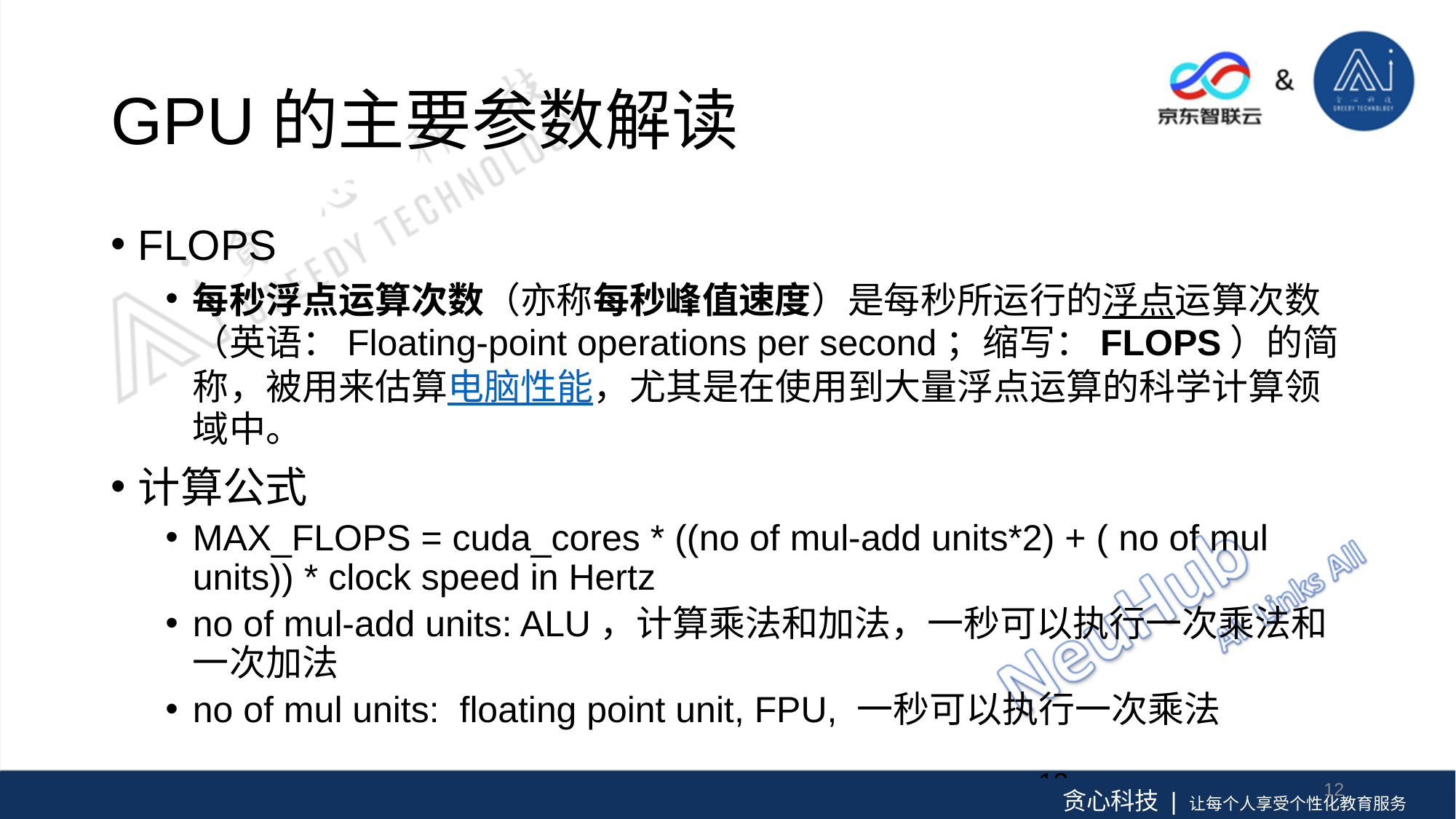

# GPU的主要参数解读
FLOPS
每秒浮点运算次数（亦称每秒峰值速度）是每秒所运行的浮点运算次数（英语：Floating-point operations per second；缩写：FLOPS）的简称，被用来估算电脑性能，尤其是在使用到大量浮点运算的科学计算领域中。
计算公式
MAX_FLOPS = cuda_cores * ((no of mul-add units*2) + ( no of mul units)) * clock speed in Hertz
no of mul-add units: ALU，计算乘法和加法，一秒可以执行一次乘法和一次加法
no of mul units:  floating point unit, FPU, 一秒可以执行一次乘法